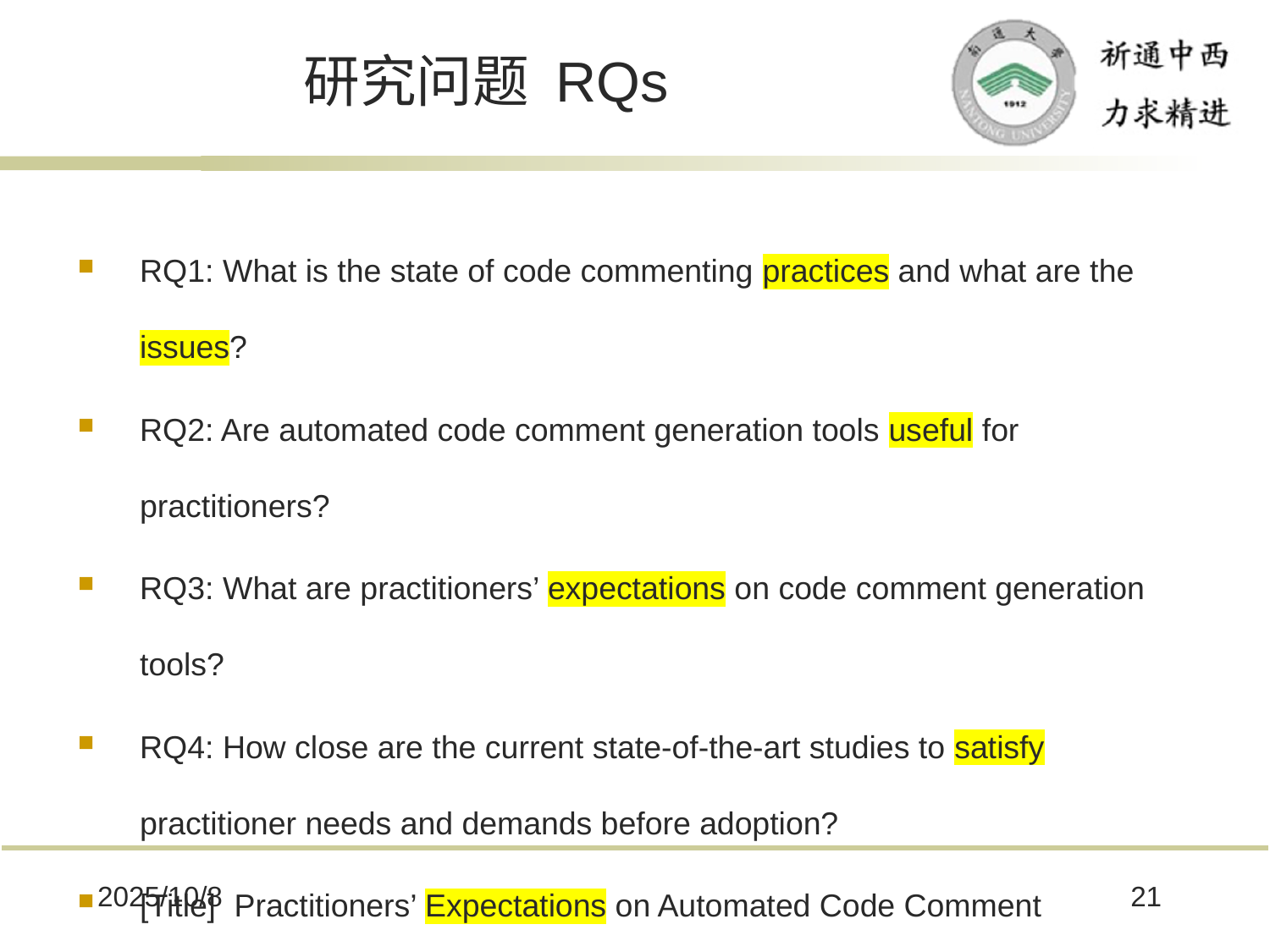

# 研究问题 RQs
RQ1: What is the state of code commenting practices and what are the issues?
RQ2: Are automated code comment generation tools useful for practitioners?
RQ3: What are practitioners’ expectations on code comment generation tools?
RQ4: How close are the current state-of-the-art studies to satisfy practitioner needs and demands before adoption?
[Title]  Practitioners’ Expectations on Automated Code Comment Generation
思考：主观特性 如何去研究？  User study
2025/10/8
21